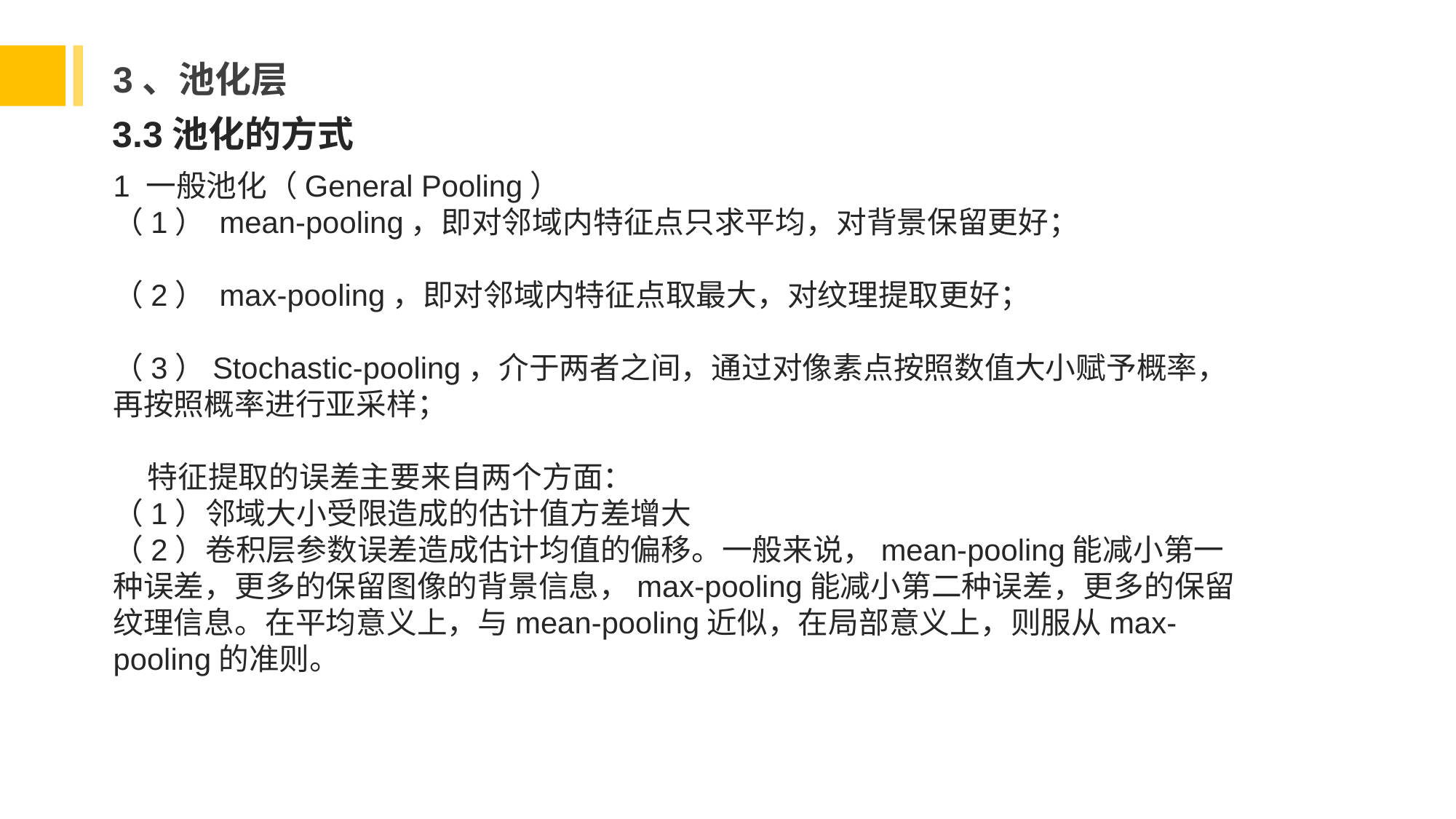

3、池化层
3.3池化的方式
1 一般池化（General Pooling）
（1） mean-pooling，即对邻域内特征点只求平均，对背景保留更好；

（2） max-pooling，即对邻域内特征点取最大，对纹理提取更好；

（3）Stochastic-pooling，介于两者之间，通过对像素点按照数值大小赋予概率，再按照概率进行亚采样；

    特征提取的误差主要来自两个方面：
（1）邻域大小受限造成的估计值方差增大
（2）卷积层参数误差造成估计均值的偏移。一般来说，mean-pooling能减小第一种误差，更多的保留图像的背景信息，max-pooling能减小第二种误差，更多的保留纹理信息。在平均意义上，与mean-pooling近似，在局部意义上，则服从max-pooling的准则。